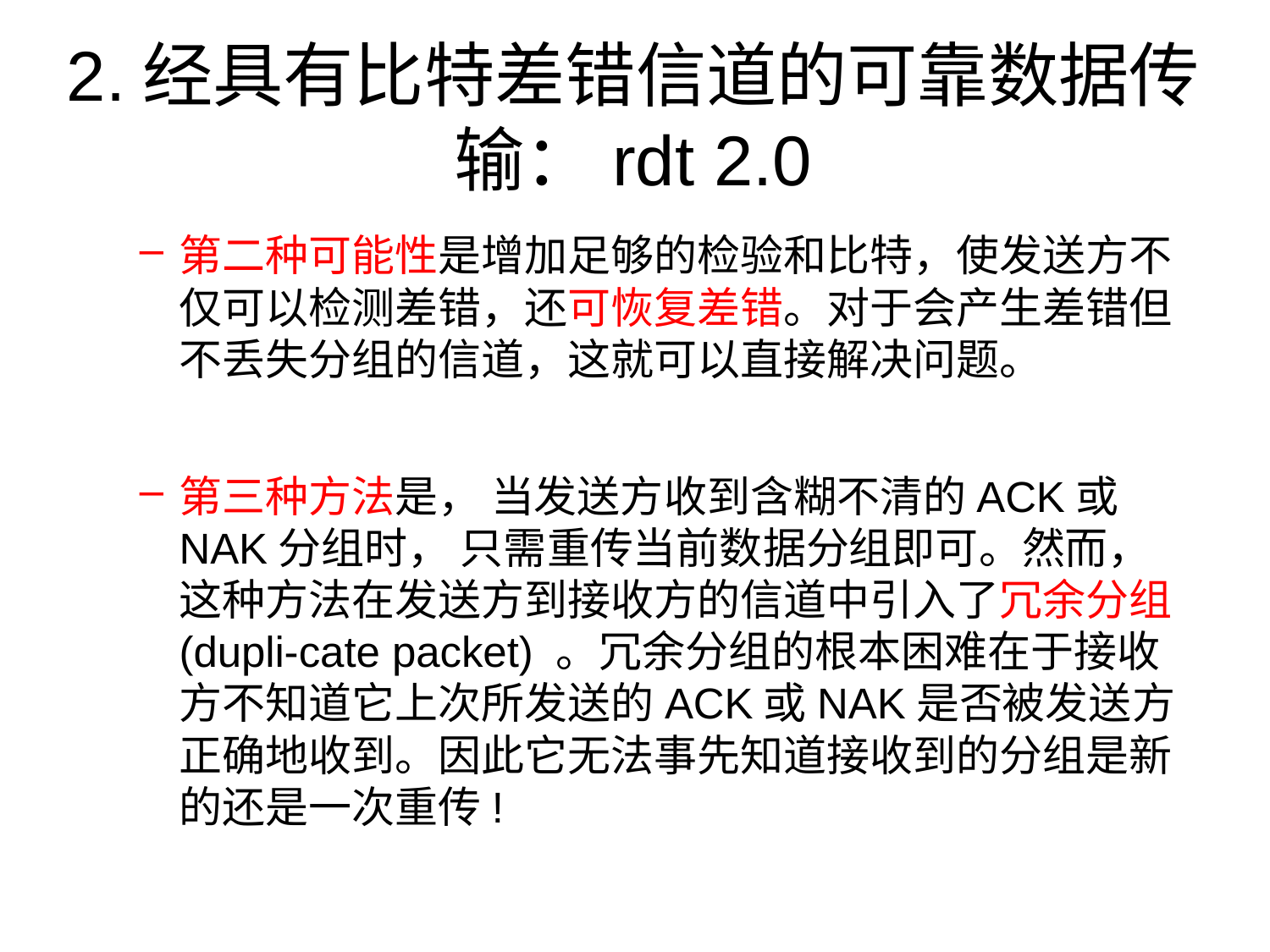

# 2.经具有比特差错信道的可靠数据传输：rdt 2.0
第二种可能性是增加足够的检验和比特，使发送方不仅可以检测差错，还可恢复差错。对于会产生差错但不丢失分组的信道，这就可以直接解决问题。

第三种方法是， 当发送方收到含糊不清的ACK或NAK分组时， 只需重传当前数据分组即可。然而， 这种方法在发送方到接收方的信道中引入了冗余分组(dupli-cate packet) 。冗余分组的根本困难在于接收方不知道它上次所发送的ACK或NAK是否被发送方正确地收到。因此它无法事先知道接收到的分组是新的还是一次重传!